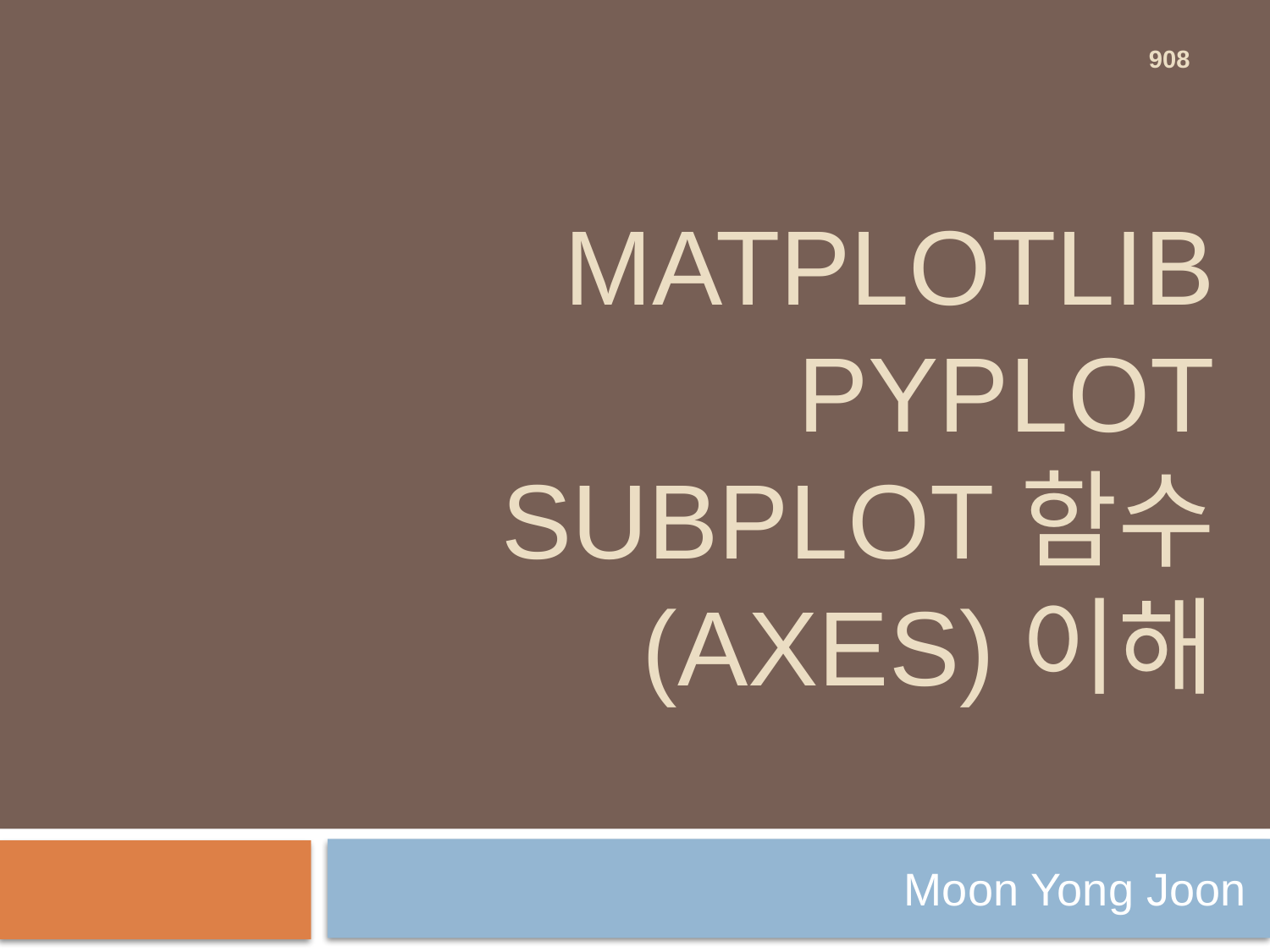

908
# MatPLOTLIB pyplot subplot함수 (axes)이해
Moon Yong Joon